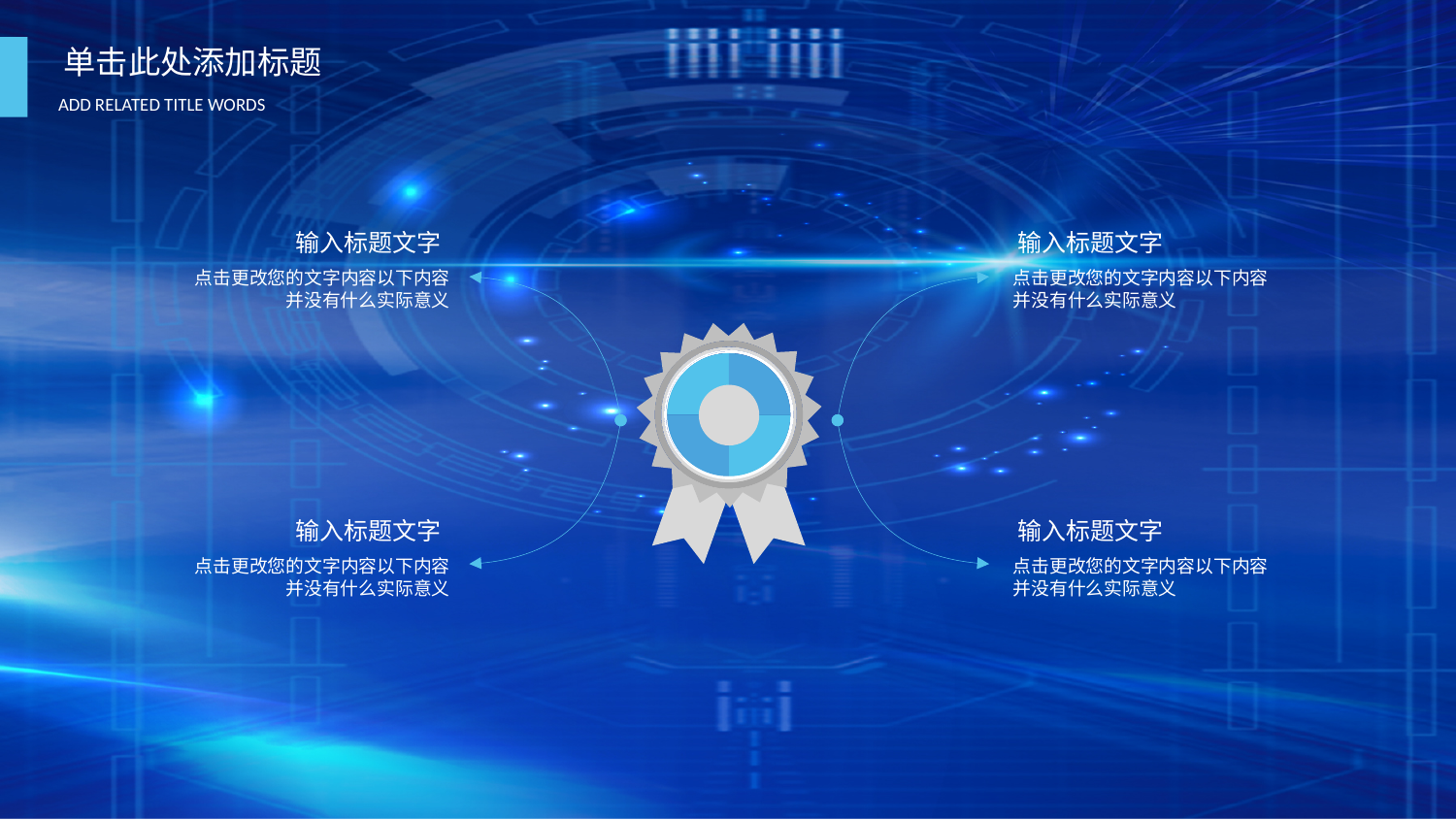

输入标题文字
点击更改您的文字内容以下内容并没有什么实际意义
输入标题文字
点击更改您的文字内容以下内容并没有什么实际意义

输入标题文字
点击更改您的文字内容以下内容并没有什么实际意义
输入标题文字
点击更改您的文字内容以下内容并没有什么实际意义